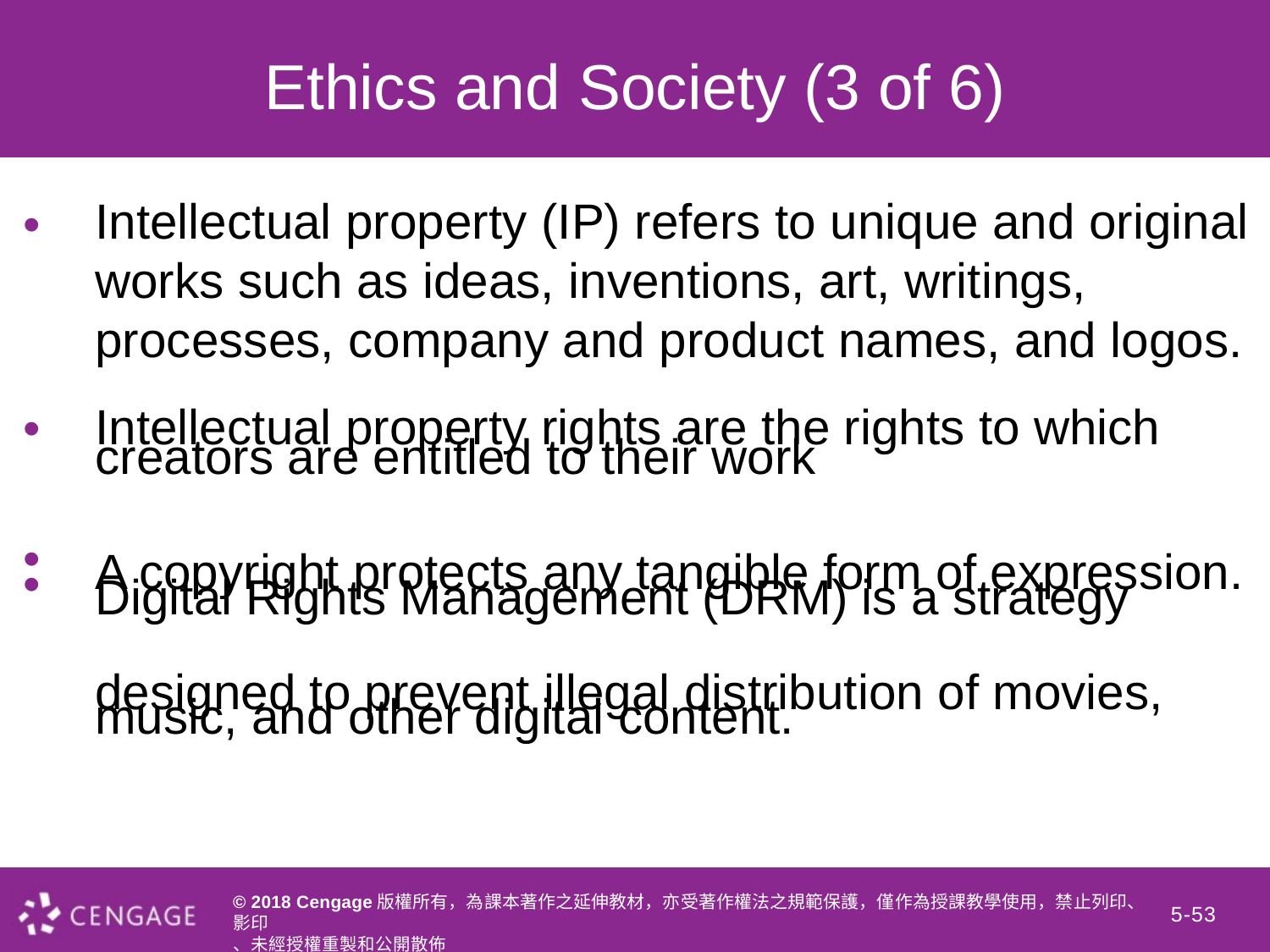

Ethics and Society (3 of 6)
•
Intellectual property (IP) refers to unique and original works such as ideas, inventions, art, writings, processes, company and product names, and logos.
Intellectual property rights are the rights to which
creators are entitled to their work
A copyright protects any tangible form of expression.
Digital Rights Management (DRM) is a strategy
designed to prevent illegal distribution of movies,
music, and other digital content.
•
•
•

© 2018 Cengage版權所有，為課本著作之延伸教材，亦受著作權法之規範保護，僅作為授課教學使用，禁止列印、影印
、未經授權重製和公開散佈
5-53